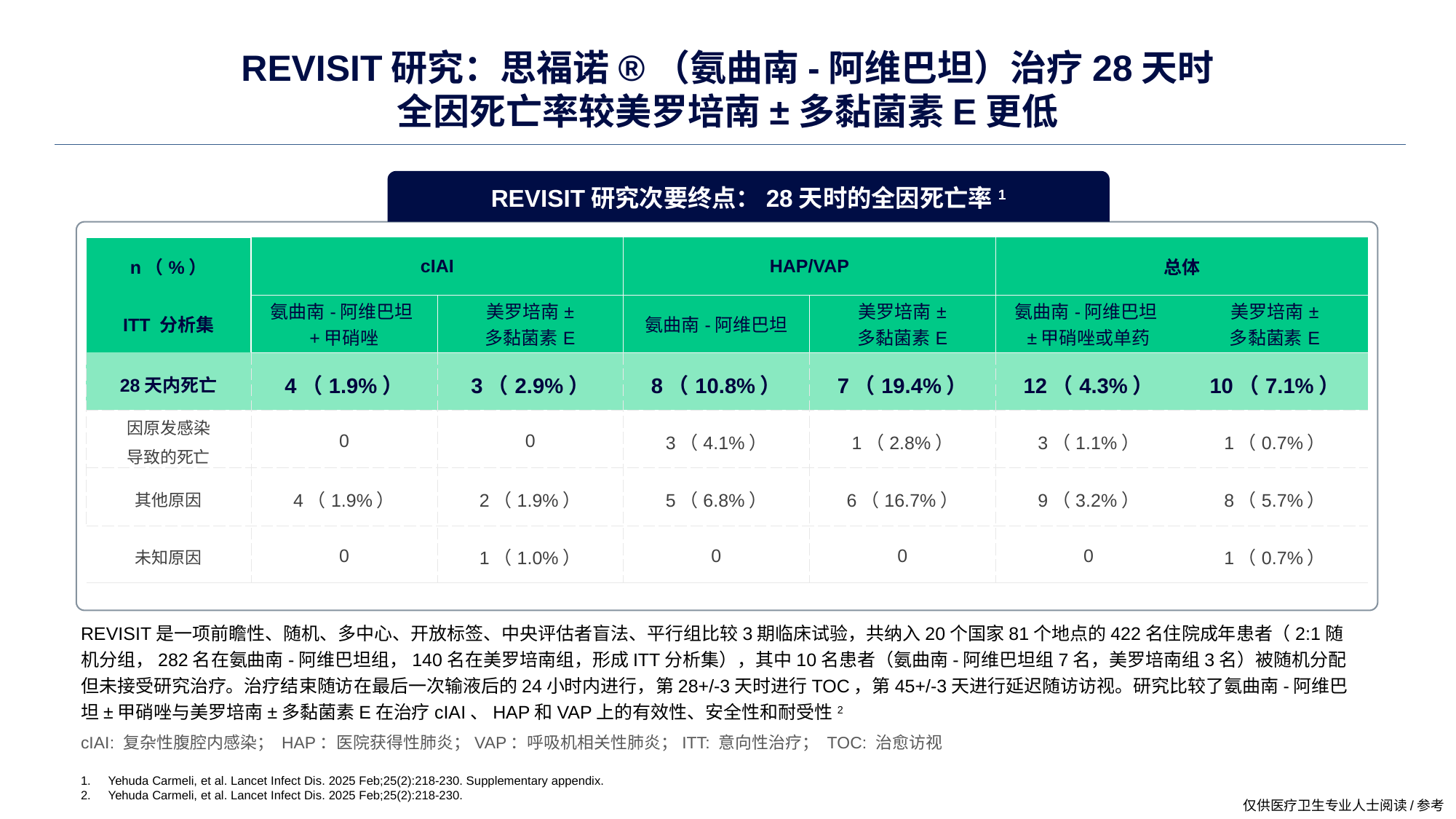

# REVISIT研究：思福诺®（氨曲南-阿维巴坦）治疗28天时 全因死亡率较美罗培南±多黏菌素E更低
REVISIT研究次要终点：28天时的全因死亡率1

| n（%） | cIAI |  | HAP/VAP |  | 总体 |  |
| --- | --- | --- | --- | --- | --- | --- |
| ITT 分析集 | 氨曲南-阿维巴坦+甲硝唑 | 美罗培南± 多黏菌素E | 氨曲南-阿维巴坦 | 美罗培南± 多黏菌素E | 氨曲南-阿维巴坦±甲硝唑或单药 | 美罗培南± 多黏菌素E |
| 28天内死亡 | 4（1.9%） | 3（2.9%） | 8（10.8%） | 7（19.4%） | 12（4.3%） | 10（7.1%） |
| 因原发感染 导致的死亡 | 0 | 0 | 3（4.1%） | 1（2.8%） | 3（1.1%） | 1（0.7%） |
| 其他原因 | 4（1.9%） | 2（1.9%） | 5（6.8%） | 6（16.7%） | 9（3.2%） | 8（5.7%） |
| 未知原因 | 0 | 1（1.0%） | 0 | 0 | 0 | 1（0.7%） |
REVISIT是一项前瞻性、随机、多中心、开放标签、中央评估者盲法、平行组比较3期临床试验，共纳入20个国家81个地点的422名住院成年患者（2:1随机分组，282名在氨曲南-阿维巴坦组，140名在美罗培南组，形成ITT分析集），其中10名患者（氨曲南-阿维巴坦组7名，美罗培南组3名）被随机分配但未接受研究治疗。治疗结束随访在最后一次输液后的24小时内进行，第28+/-3天时进行TOC，第45+/-3天进行延迟随访访视。研究比较了氨曲南-阿维巴坦±甲硝唑与美罗培南±多黏菌素E在治疗cIAI、HAP和VAP上的有效性、安全性和耐受性2
cIAI: 复杂性腹腔内感染； HAP：医院获得性肺炎；VAP：呼吸机相关性肺炎；ITT: 意向性治疗； TOC: 治愈访视
Yehuda Carmeli, et al. Lancet Infect Dis. 2025 Feb;25(2):218-230. Supplementary appendix.
Yehuda Carmeli, et al. Lancet Infect Dis. 2025 Feb;25(2):218-230.
仅供医疗卫生专业人士阅读/参考